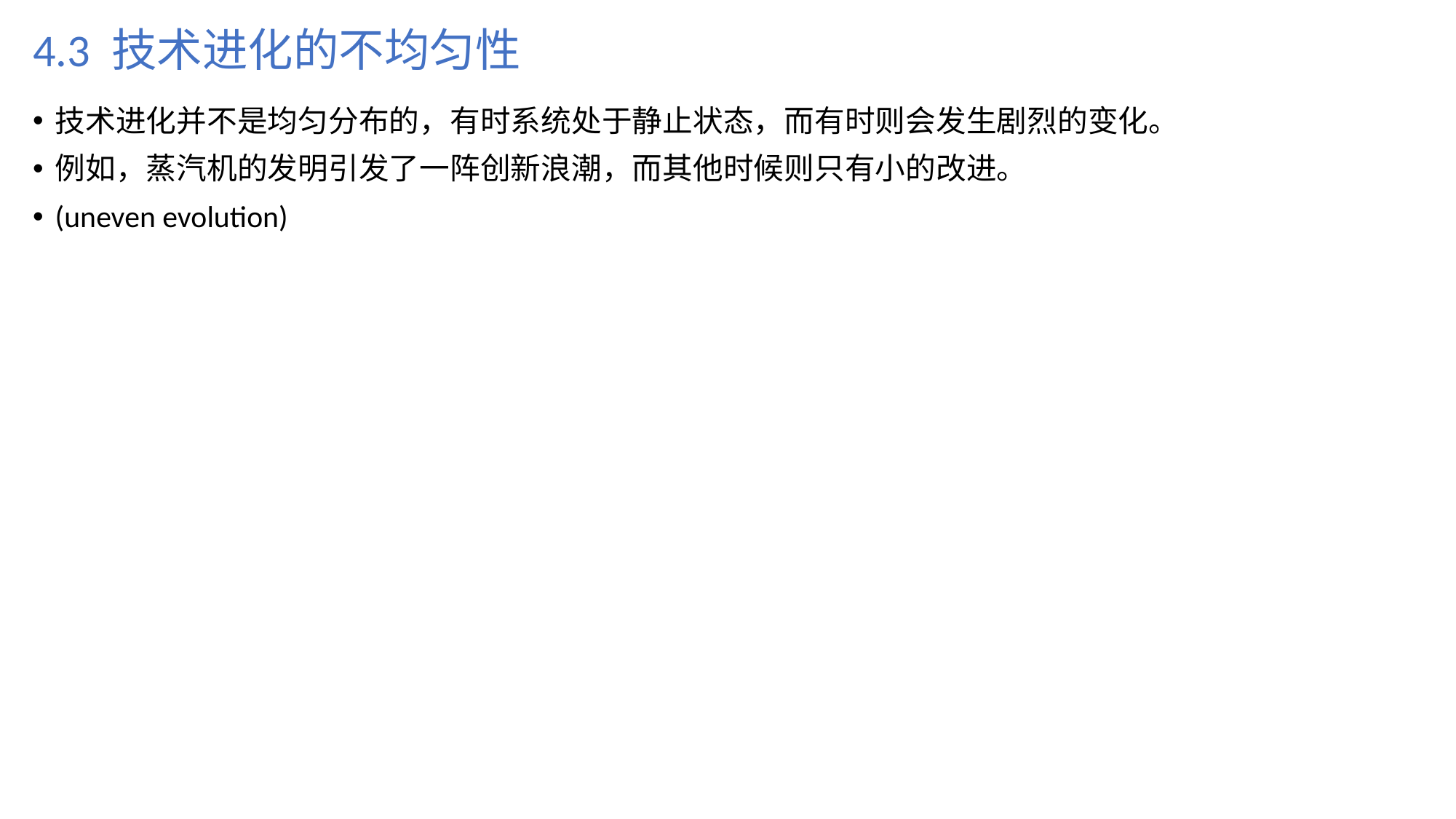

# 4.3 技术进化的不均匀性
技术进化并不是均匀分布的，有时系统处于静止状态，而有时则会发生剧烈的变化。
例如，蒸汽机的发明引发了一阵创新浪潮，而其他时候则只有小的改进。
(uneven evolution)